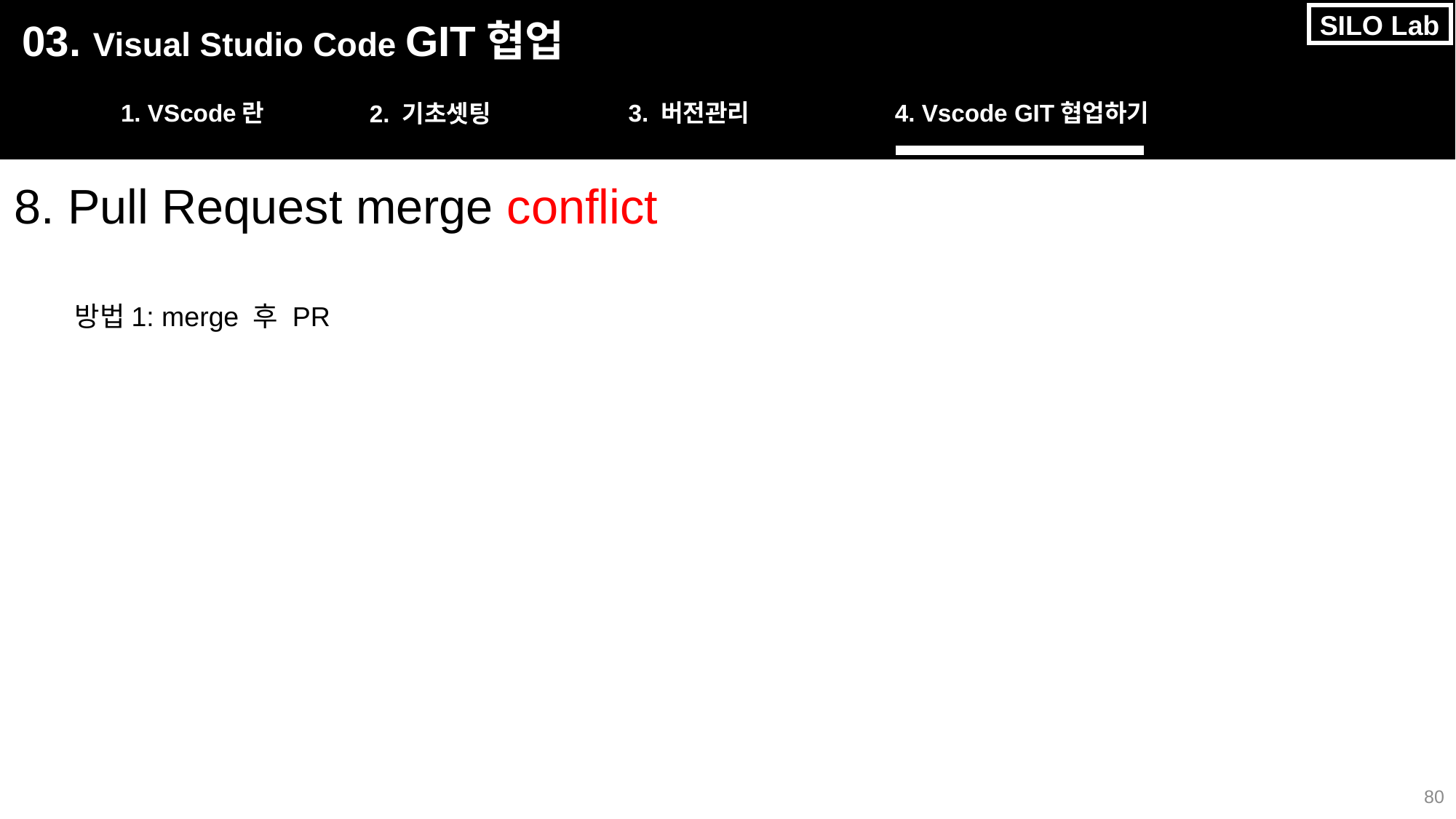

SILO Lab
03. Visual Studio Code GIT협업
1. VScode란
3. 버전관리
4. Vscode GIT협업하기
2. 기초셋팅
8. Pull Request merge conflict
방법1: merge 후 PR
80